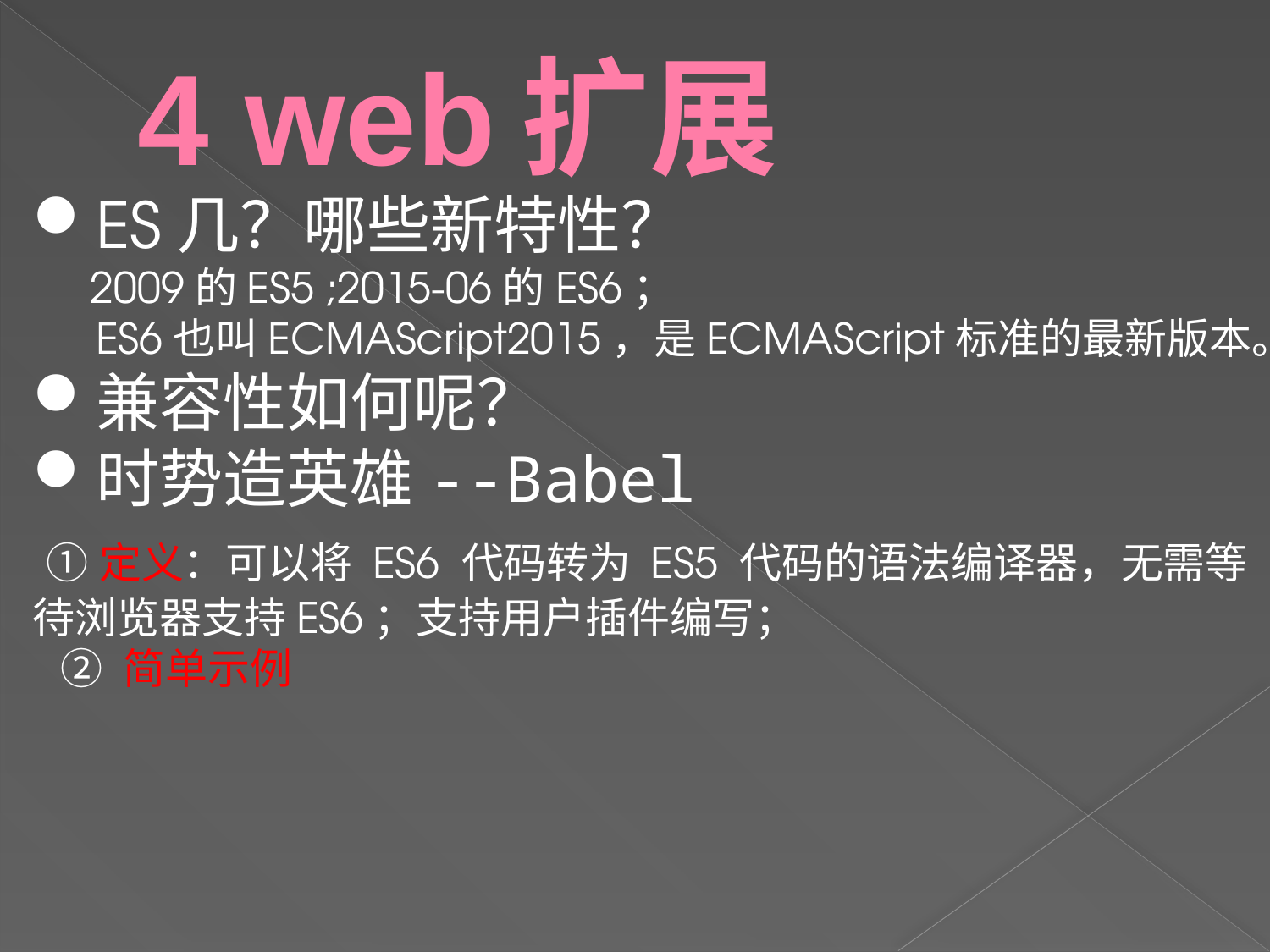

# 4 web扩展
ES几？哪些新特性？
     2009的ES5 ;2015-06的ES6；
ES6也叫ECMAScript2015，是ECMAScript标准的最新版本。
兼容性如何呢？
时势造英雄--Babel
 ①定义：可以将 ES6 代码转为 ES5 代码的语法编译器，无需等待浏览器支持ES6；支持用户插件编写；
   ② 简单示例